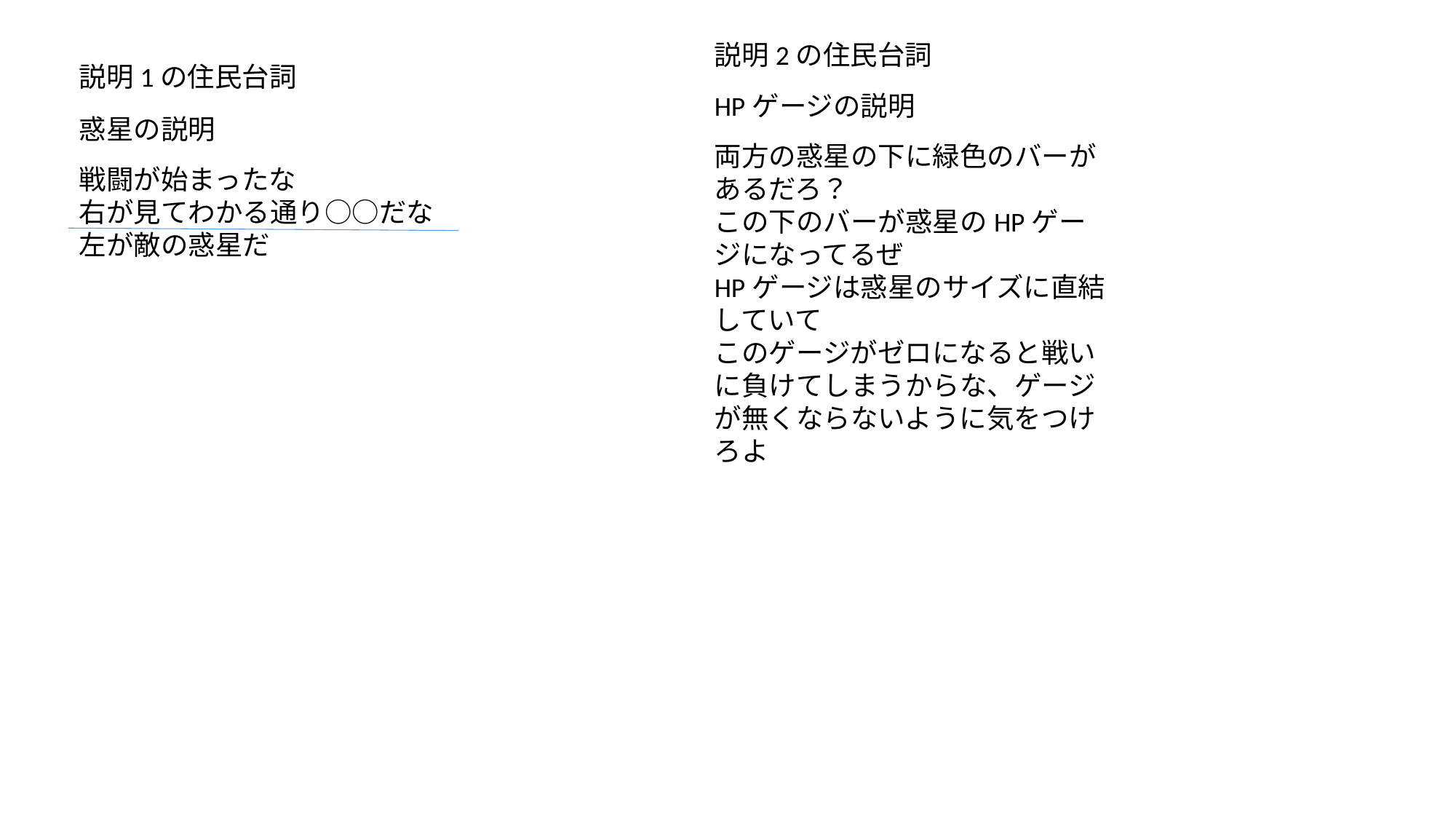

説明2の住民台詞
説明1の住民台詞
HPゲージの説明
惑星の説明
両方の惑星の下に緑色のバーがあるだろ？
この下のバーが惑星のHPゲージになってるぜ
HPゲージは惑星のサイズに直結していて
このゲージがゼロになると戦いに負けてしまうからな、ゲージが無くならないように気をつけろよ
戦闘が始まったな
右が見てわかる通り○○だな
左が敵の惑星だ